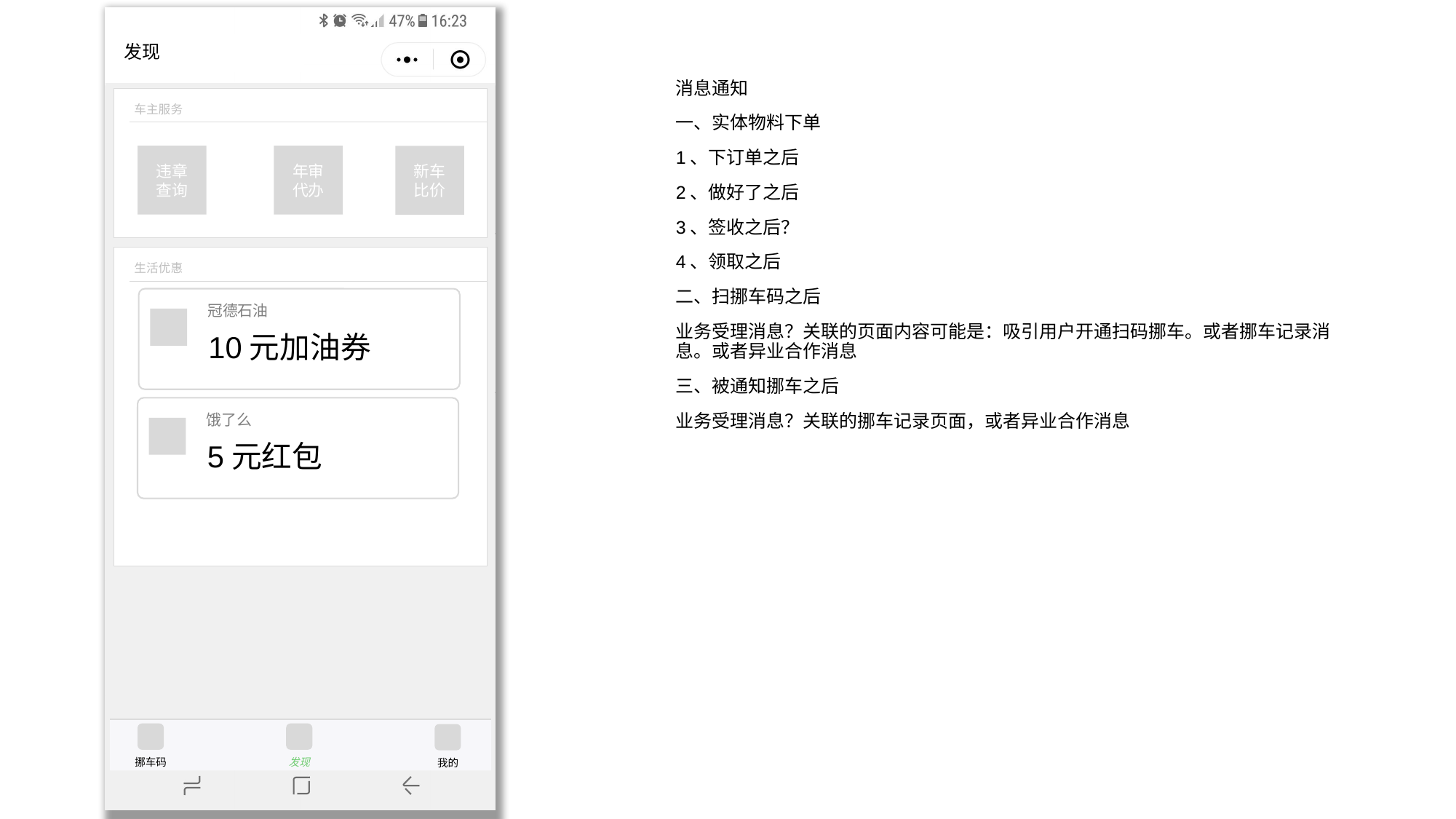

# 发现
消息通知
一、实体物料下单
1、下订单之后
2、做好了之后
3、签收之后？
4、领取之后
二、扫挪车码之后
业务受理消息？关联的页面内容可能是：吸引用户开通扫码挪车。或者挪车记录消息。或者异业合作消息
三、被通知挪车之后
业务受理消息？关联的挪车记录页面，或者异业合作消息

车主服务
违章查询
年审代办
新车比价

生活优惠

冠德石油

10元加油券

饿了么

5元红包

挪车码
发现
我的